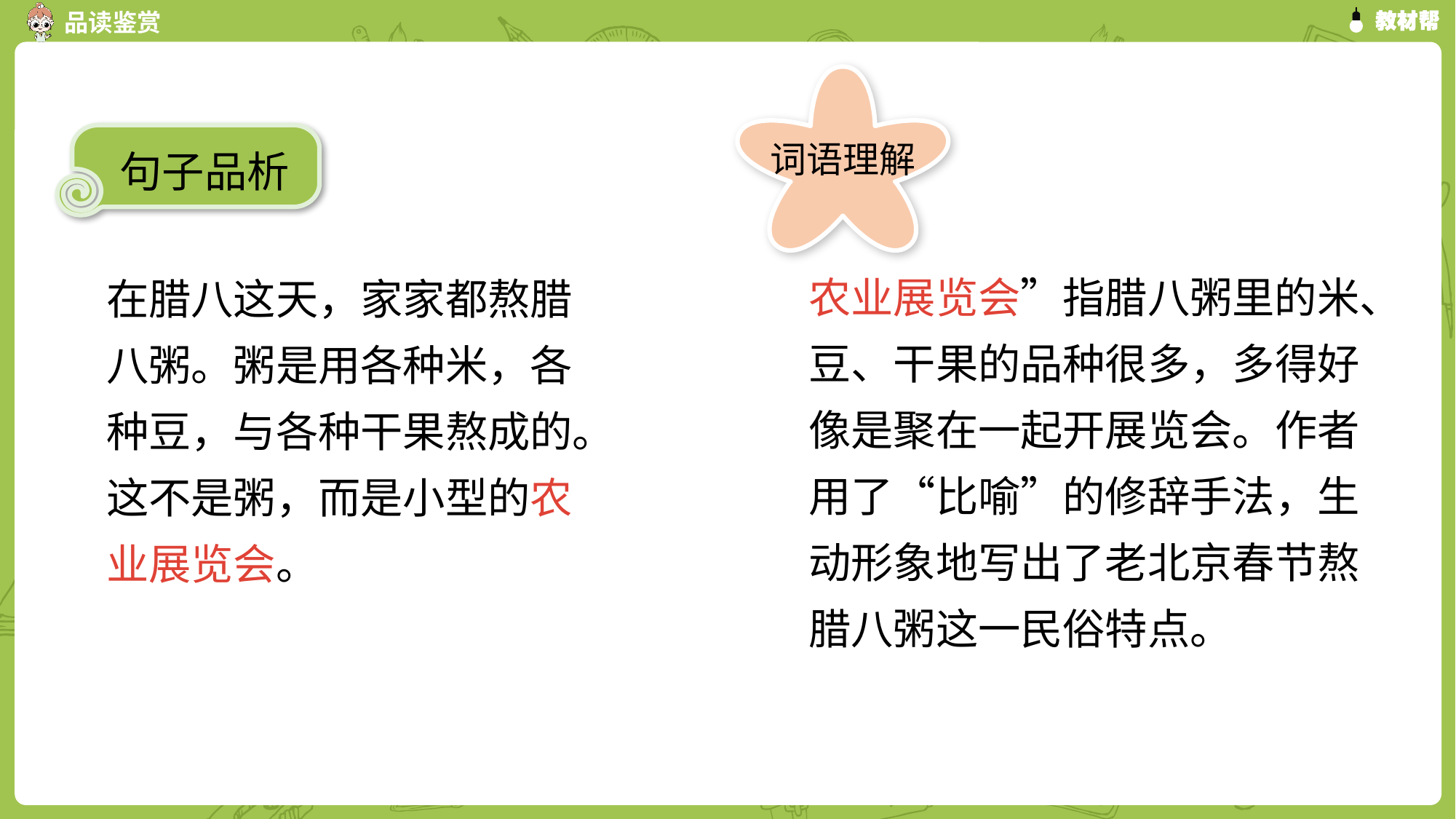

词语理解
句子品析
在腊八这天，家家都熬腊八粥。粥是用各种米，各种豆，与各种干果熬成的。这不是粥，而是小型的农业展览会。

农业展览会”指腊八粥里的米、豆、干果的品种很多，多得好像是聚在一起开展览会。作者用了“比喻”的修辞手法，生动形象地写出了老北京春节熬腊八粥这一民俗特点。